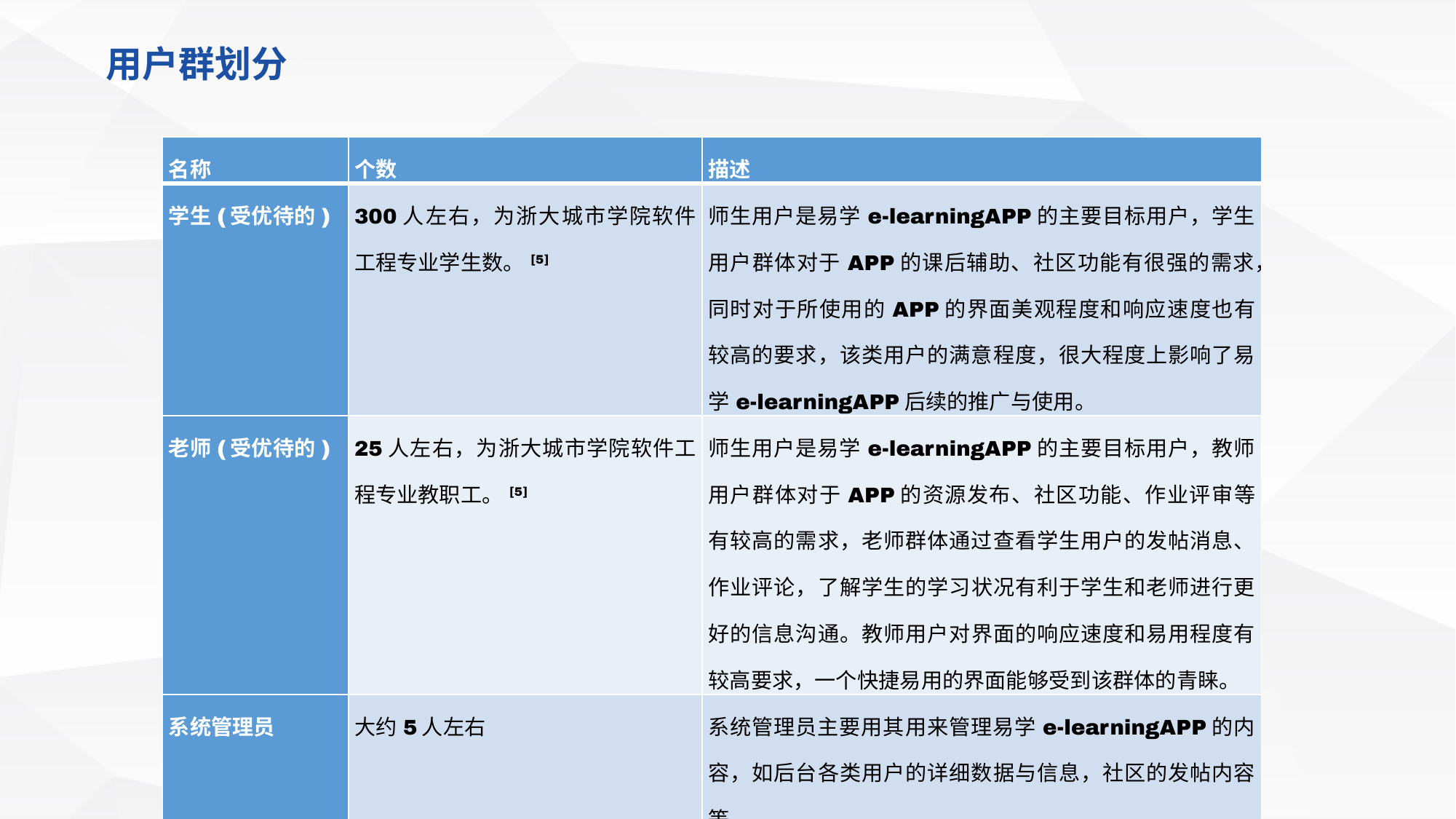

用户群划分
| 名称 | 个数 | 描述 |
| --- | --- | --- |
| 学生(受优待的) | 300人左右，为浙大城市学院软件工程专业学生数。[5] | 师生用户是易学e-learningAPP的主要目标用户，学生用户群体对于APP的课后辅助、社区功能有很强的需求，同时对于所使用的APP的界面美观程度和响应速度也有较高的要求，该类用户的满意程度，很大程度上影响了易学e-learningAPP后续的推广与使用。 |
| 老师(受优待的) | 25人左右，为浙大城市学院软件工程专业教职工。[5] | 师生用户是易学e-learningAPP的主要目标用户，教师用户群体对于APP的资源发布、社区功能、作业评审等有较高的需求，老师群体通过查看学生用户的发帖消息、作业评论，了解学生的学习状况有利于学生和老师进行更好的信息沟通。教师用户对界面的响应速度和易用程度有较高要求，一个快捷易用的界面能够受到该群体的青睐。 |
| 系统管理员 | 大约5人左右 | 系统管理员主要用其用来管理易学e-learningAPP的内容，如后台各类用户的详细数据与信息，社区的发帖内容等。 |